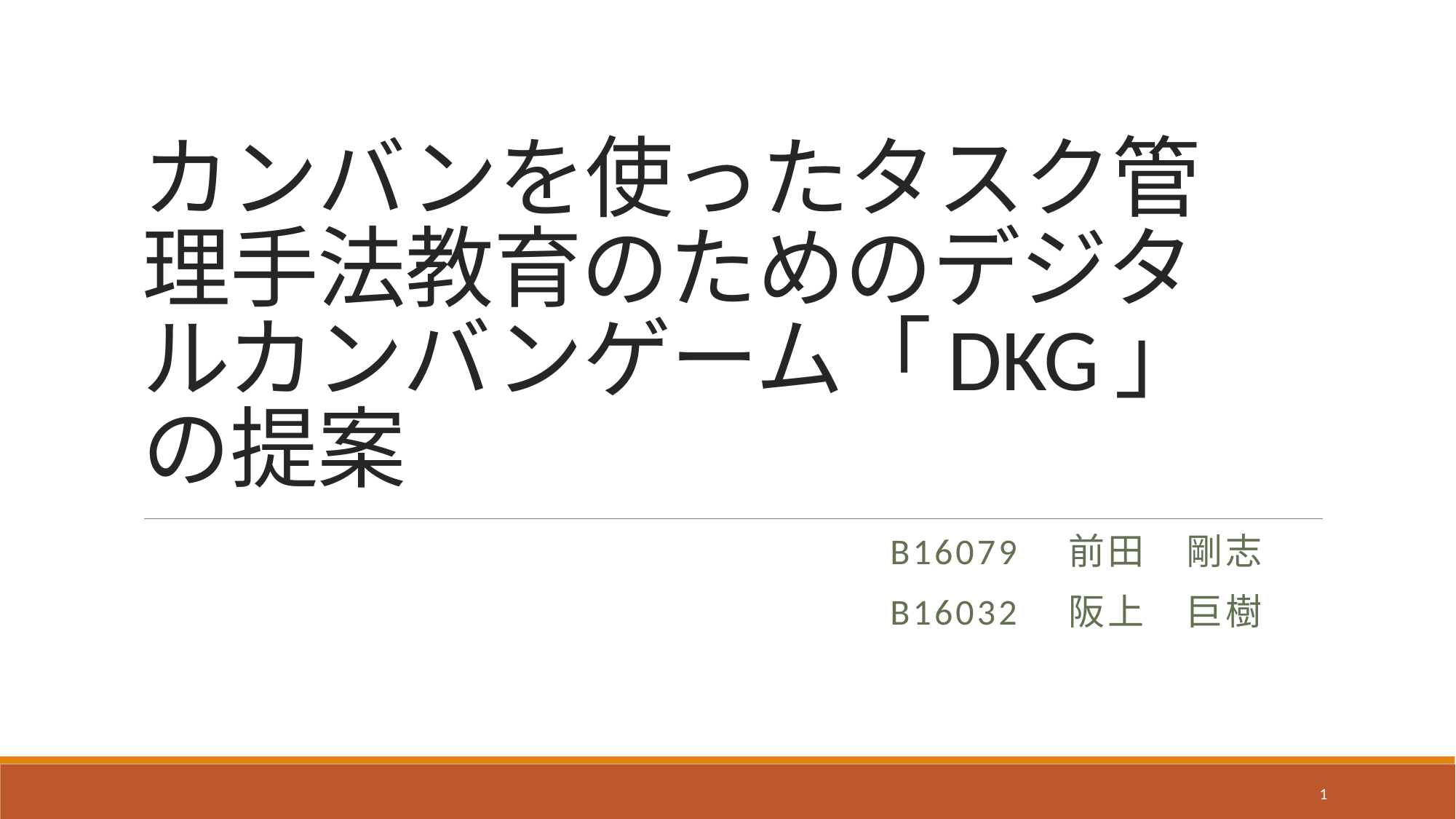

# カンバンを使ったタスク管理手法教育のためのデジタルカンバンゲーム「DKG」の提案
B16079　前田　剛志
B16032　阪上　巨樹

1